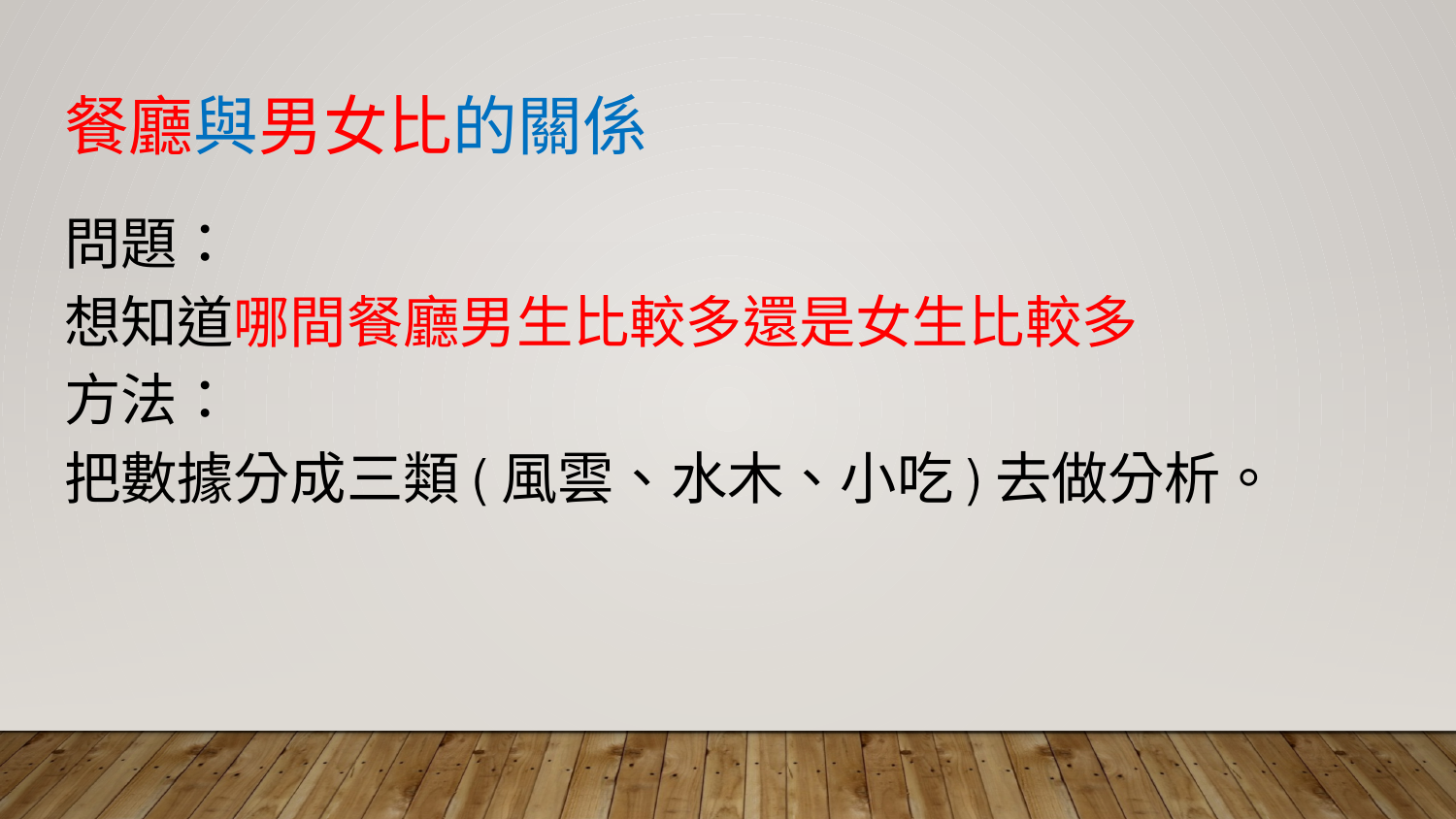

# 餐廳與男女比的關係
問題：
想知道哪間餐廳男生比較多還是女生比較多
方法：
把數據分成三類(風雲、水木、小吃)去做分析。